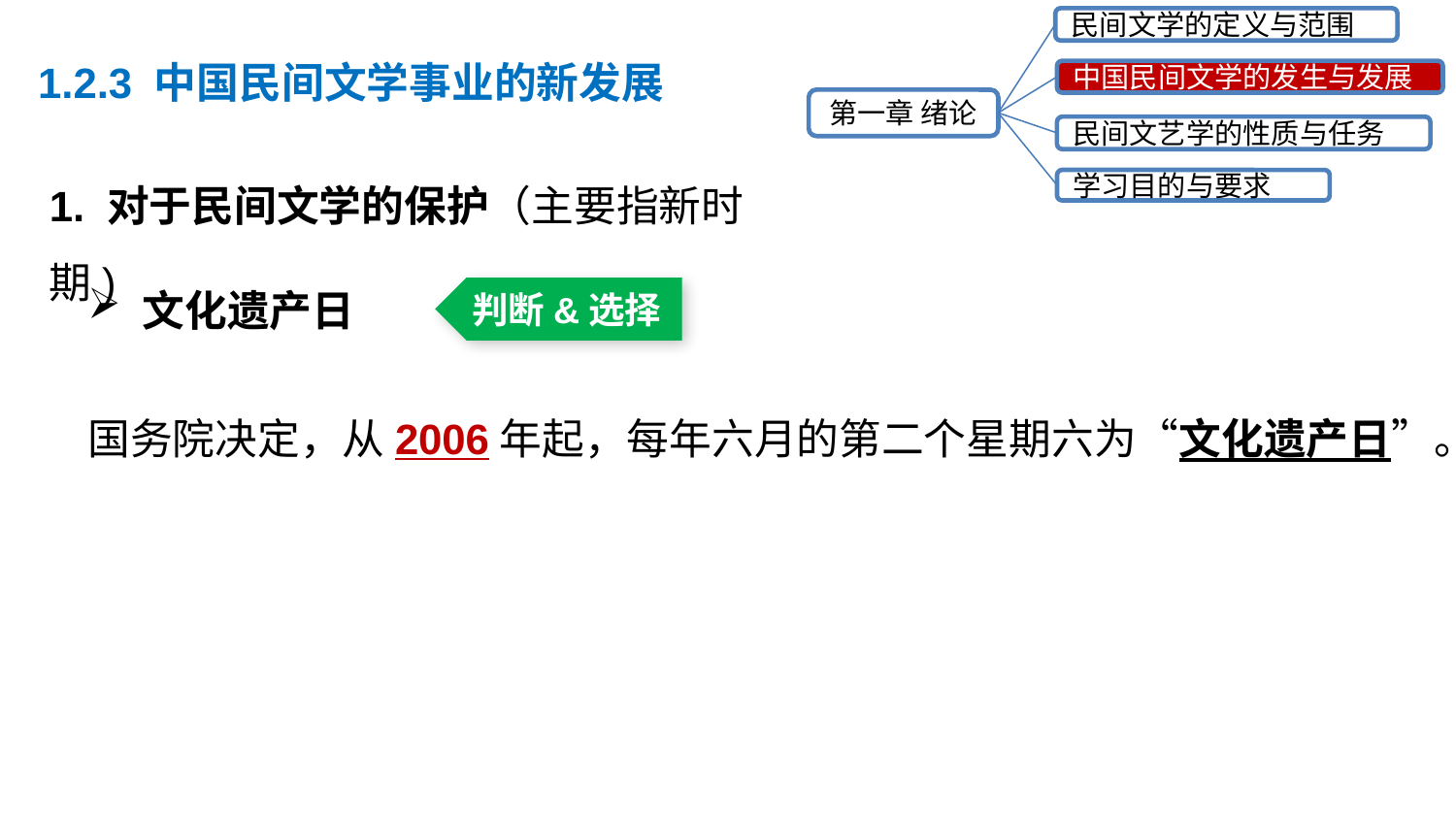

民间文学的定义与范围
中国民间文学的发生与发展
第一章 绪论
民间文艺学的性质与任务
学习目的与要求
1.2.3 中国民间文学事业的新发展
1. 对于民间文学的保护（主要指新时期)
判断&选择
文化遗产日
国务院决定，从2006年起，每年六月的第二个星期六为“文化遗产日”。